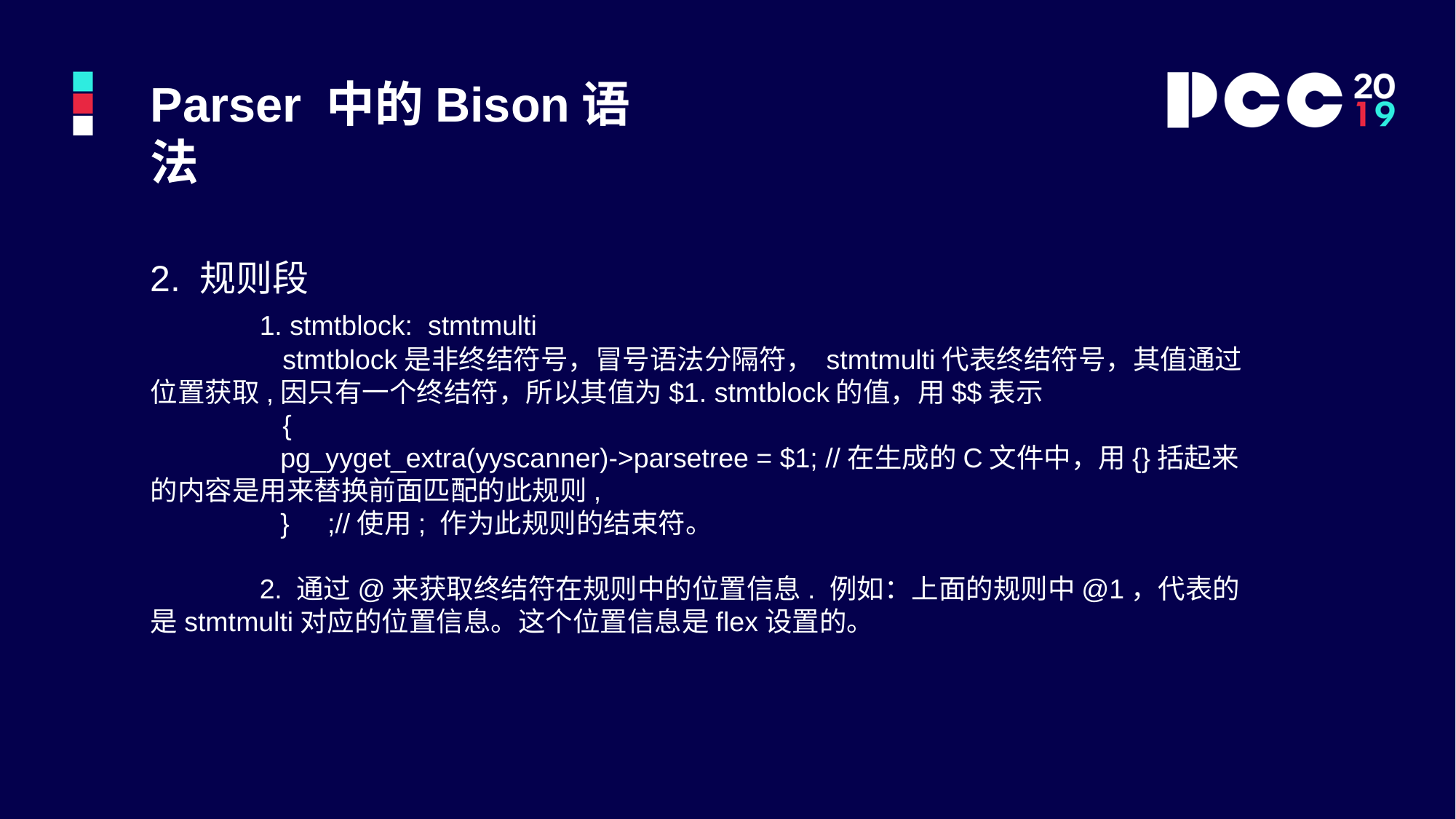

Parser 中的Bison语法
2. 规则段
	1. stmtblock:  stmtmulti
	   stmtblock是非终结符号，冒号语法分隔符， stmtmulti代表终结符号，其值通过位置获取,因只有一个终结符，所以其值为$1. stmtblock的值，用$$表示
            	   {
                 pg_yyget_extra(yyscanner)->parsetree = $1; //在生成的C文件中，用{}括起来的内容是用来替换前面匹配的此规则,
                 }     ;//使用; 作为此规则的结束符。

	2. 通过@来获取终结符在规则中的位置信息. 例如：上面的规则中@1，代表的是stmtmulti对应的位置信息。这个位置信息是flex设置的。